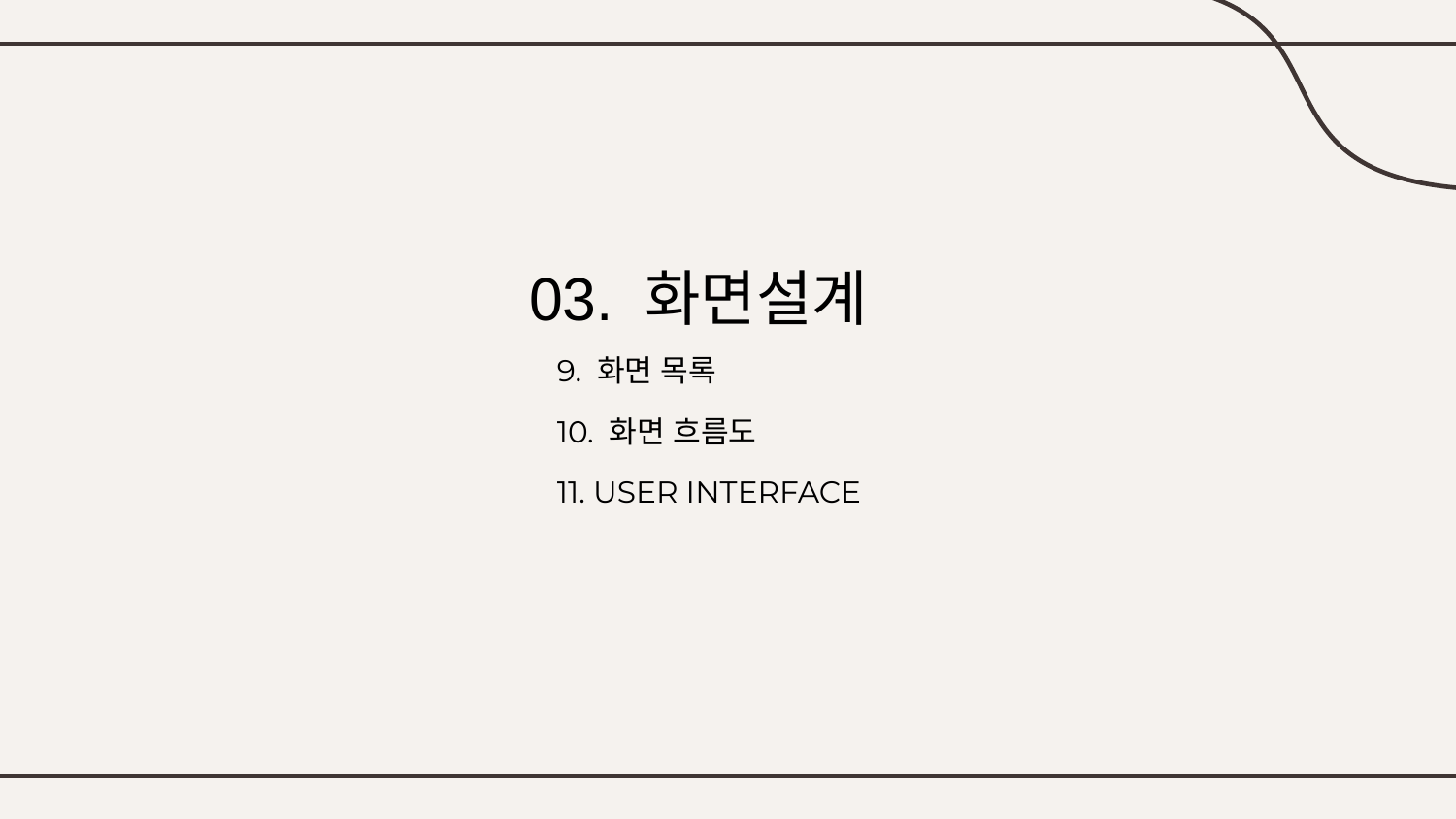

# 03. 화면설계
9. 화면 목록
10. 화면 흐름도
11. USER INTERFACE